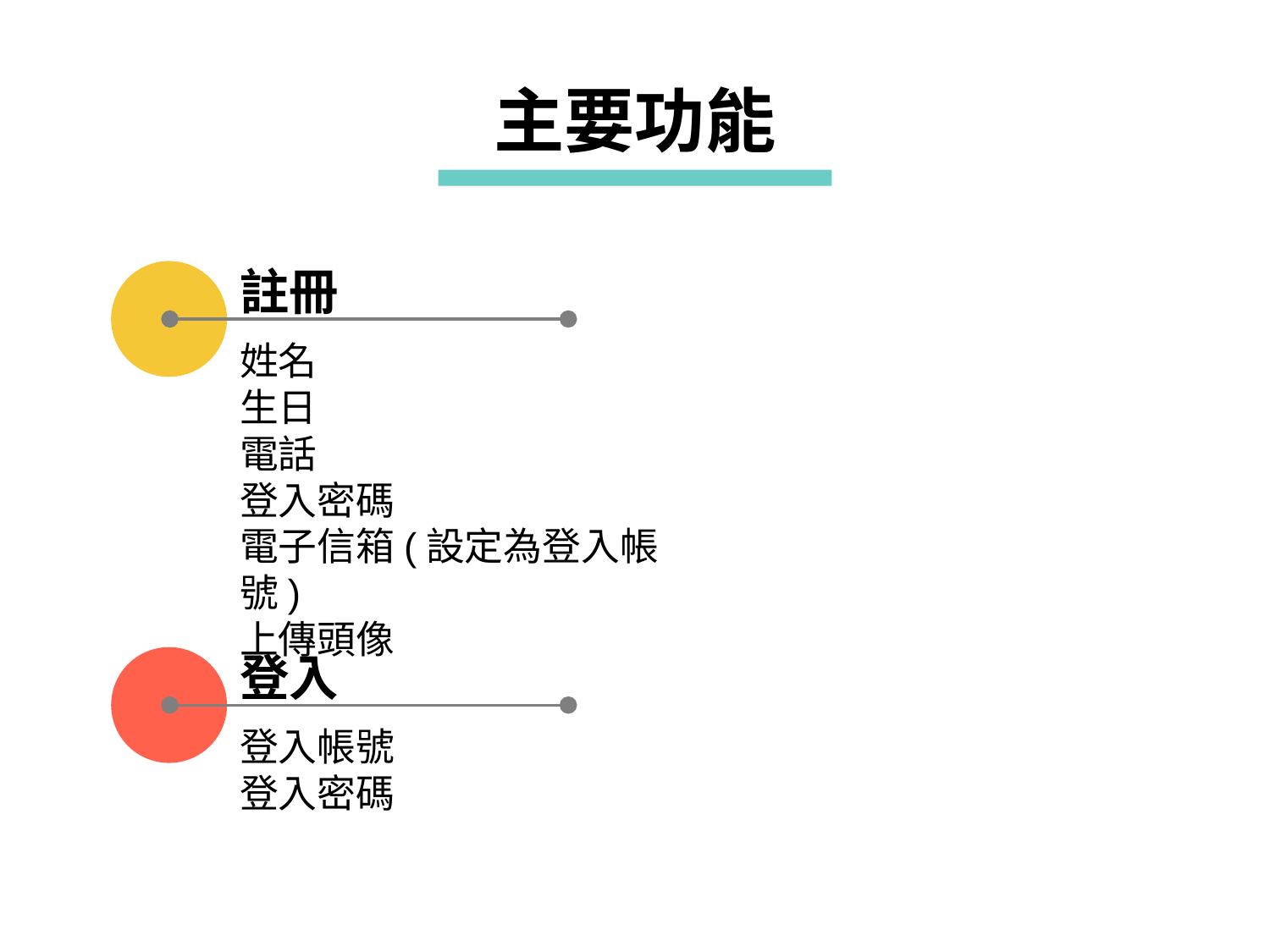

主要功能

註冊

姓名
生日
電話
登入密碼
電子信箱(設定為登入帳號)
上傳頭像

登入

登入帳號
登入密碼